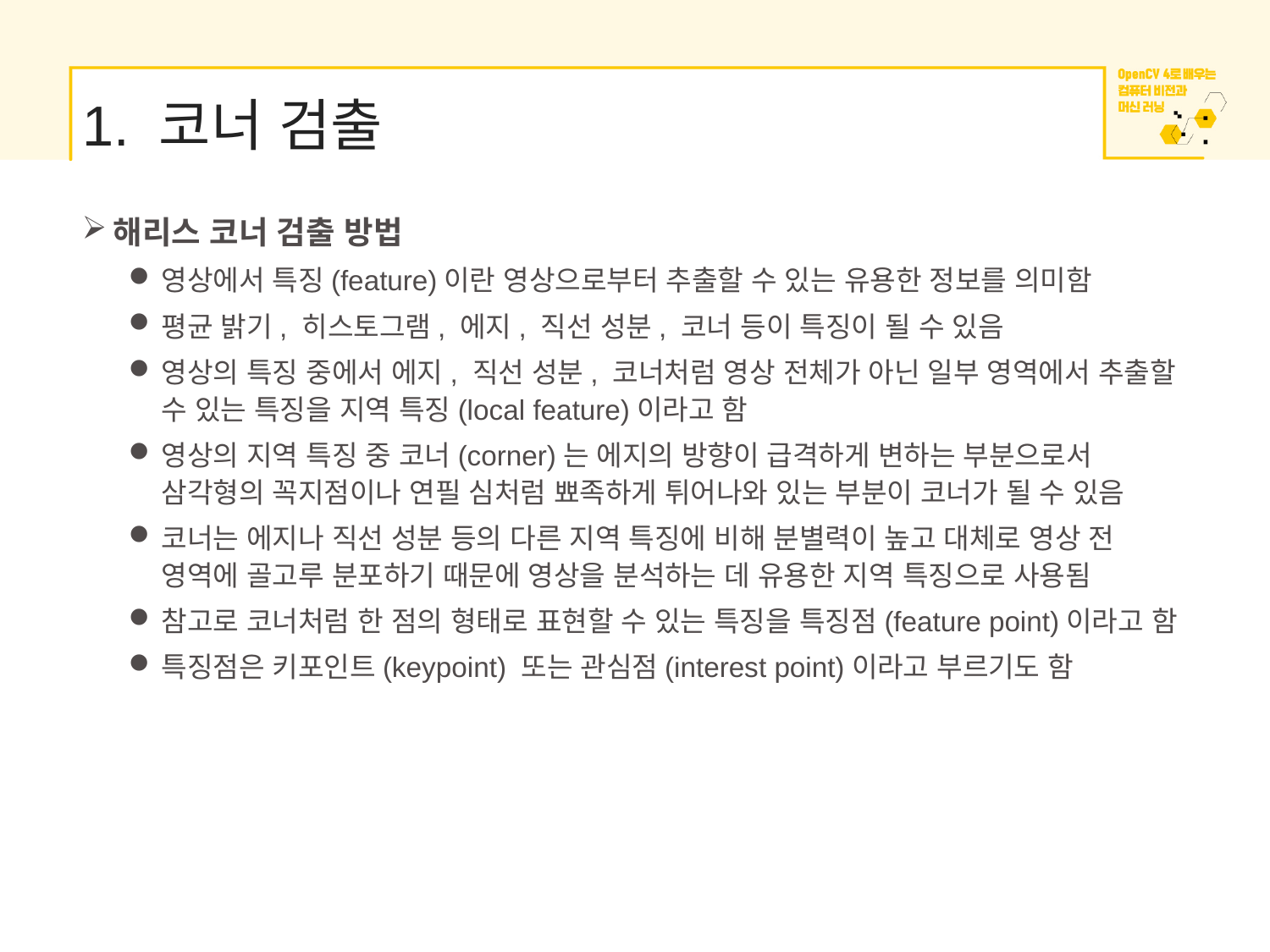

# 1. 코너 검출
해리스 코너 검출 방법
영상에서 특징(feature)이란 영상으로부터 추출할 수 있는 유용한 정보를 의미함
평균 밝기, 히스토그램, 에지, 직선 성분, 코너 등이 특징이 될 수 있음
영상의 특징 중에서 에지, 직선 성분, 코너처럼 영상 전체가 아닌 일부 영역에서 추출할 수 있는 특징을 지역 특징(local feature)이라고 함
영상의 지역 특징 중 코너(corner)는 에지의 방향이 급격하게 변하는 부분으로서 삼각형의 꼭지점이나 연필 심처럼 뾰족하게 튀어나와 있는 부분이 코너가 될 수 있음
코너는 에지나 직선 성분 등의 다른 지역 특징에 비해 분별력이 높고 대체로 영상 전 영역에 골고루 분포하기 때문에 영상을 분석하는 데 유용한 지역 특징으로 사용됨
참고로 코너처럼 한 점의 형태로 표현할 수 있는 특징을 특징점(feature point)이라고 함
특징점은 키포인트(keypoint) 또는 관심점(interest point)이라고 부르기도 함